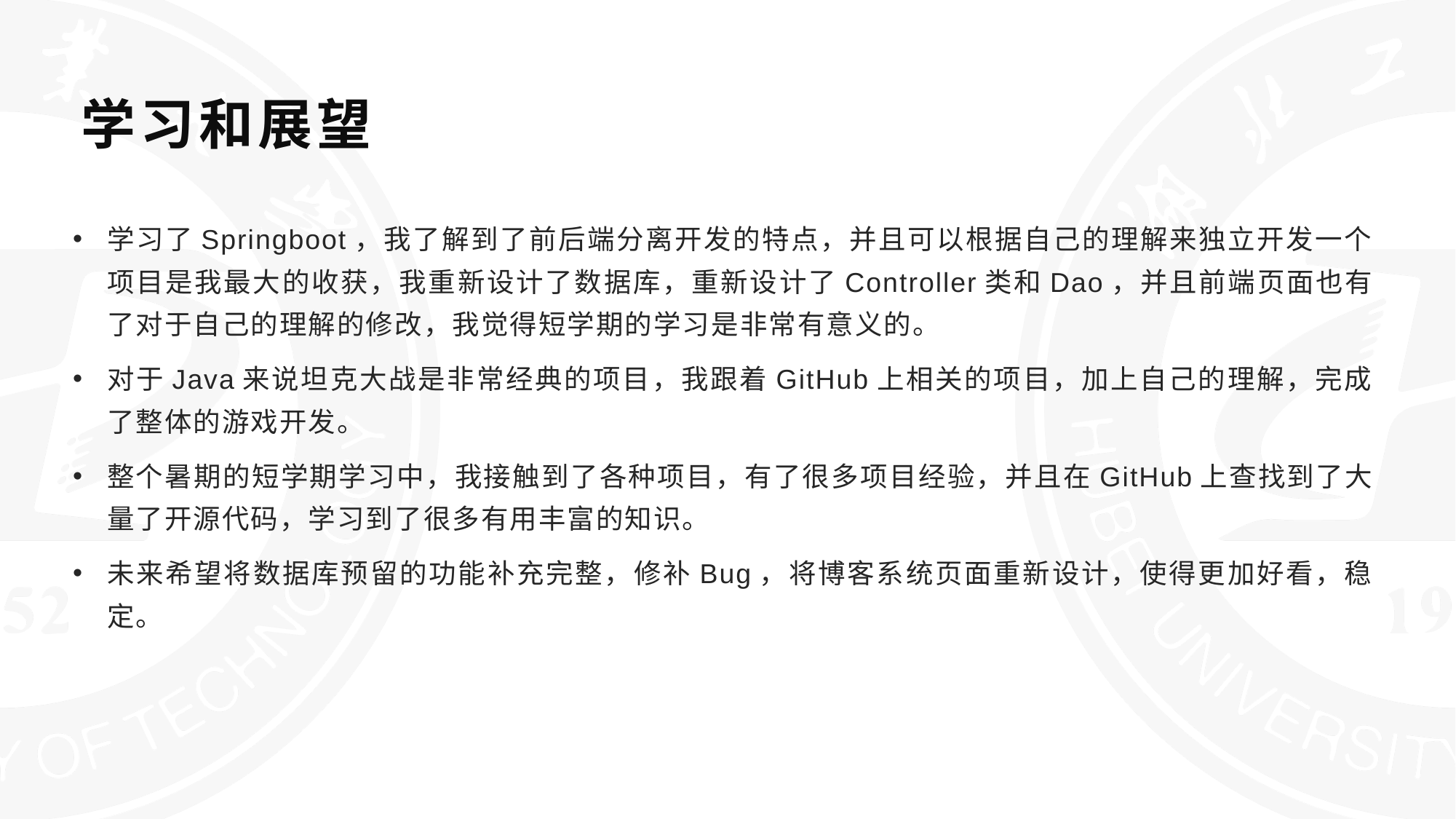

学习和展望
学习了Springboot，我了解到了前后端分离开发的特点，并且可以根据自己的理解来独立开发一个项目是我最大的收获，我重新设计了数据库，重新设计了Controller类和Dao，并且前端页面也有了对于自己的理解的修改，我觉得短学期的学习是非常有意义的。
对于Java来说坦克大战是非常经典的项目，我跟着GitHub上相关的项目，加上自己的理解，完成了整体的游戏开发。
整个暑期的短学期学习中，我接触到了各种项目，有了很多项目经验，并且在GitHub上查找到了大量了开源代码，学习到了很多有用丰富的知识。
未来希望将数据库预留的功能补充完整，修补Bug，将博客系统页面重新设计，使得更加好看，稳定。